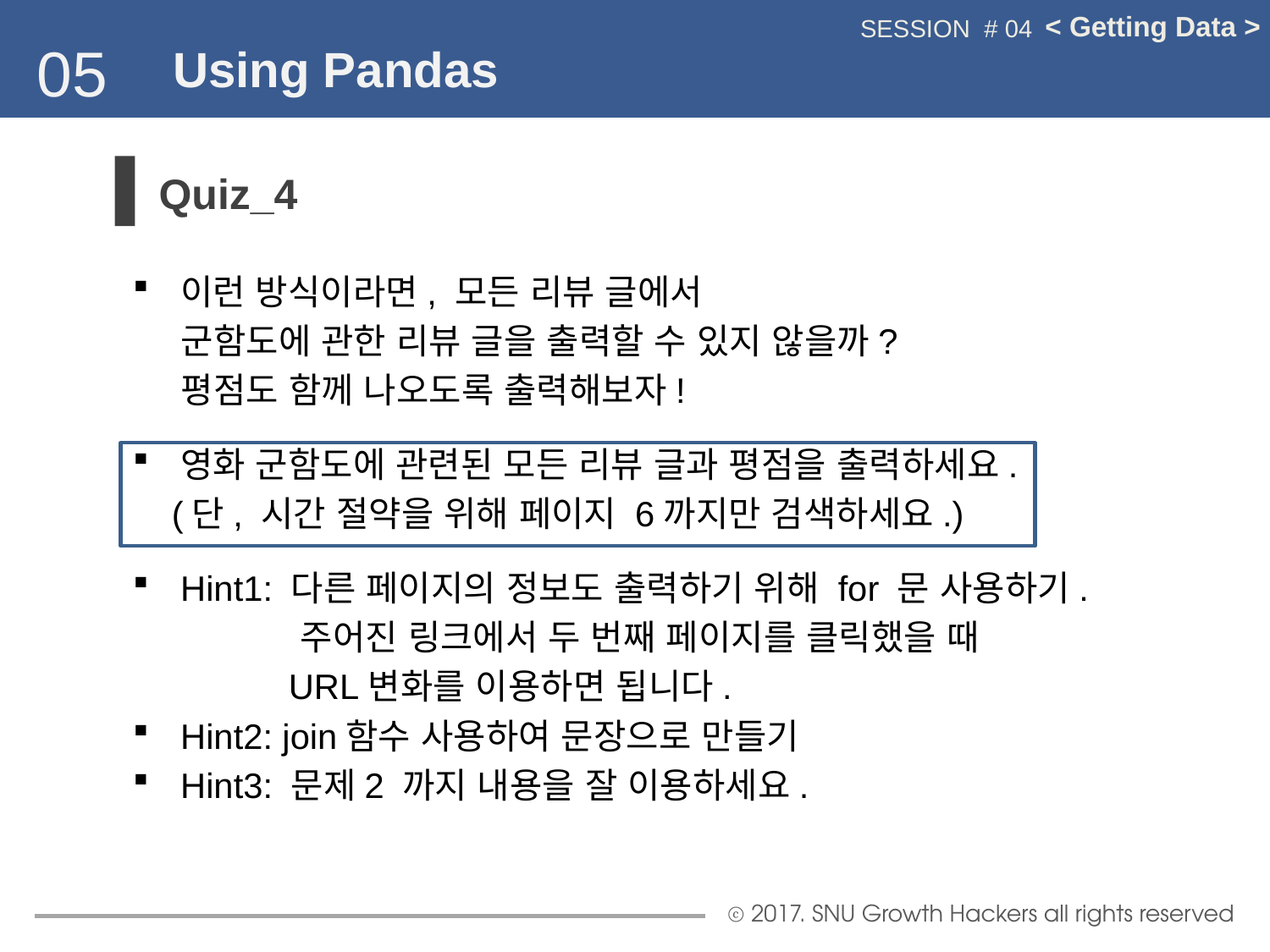

< Getting Data >
SESSION  # 04
05
Using Pandas

Quiz_4
이런 방식이라면, 모든 리뷰 글에서
    군함도에 관한 리뷰 글을 출력할 수 있지 않을까?
    평점도 함께 나오도록 출력해보자!

영화 군함도에 관련된 모든 리뷰 글과 평점을 출력하세요.
    (단, 시간 절약을 위해 페이지 6까지만 검색하세요.)

Hint1: 다른 페이지의 정보도 출력하기 위해 for 문 사용하기.
                주어진 링크에서 두 번째 페이지를 클릭했을 때
                URL변화를 이용하면 됩니다.
Hint2: join함수 사용하여 문장으로 만들기
Hint3: 문제2 까지 내용을 잘 이용하세요.

ⓒ 2017. SNU Growth Hackers all rights reserved